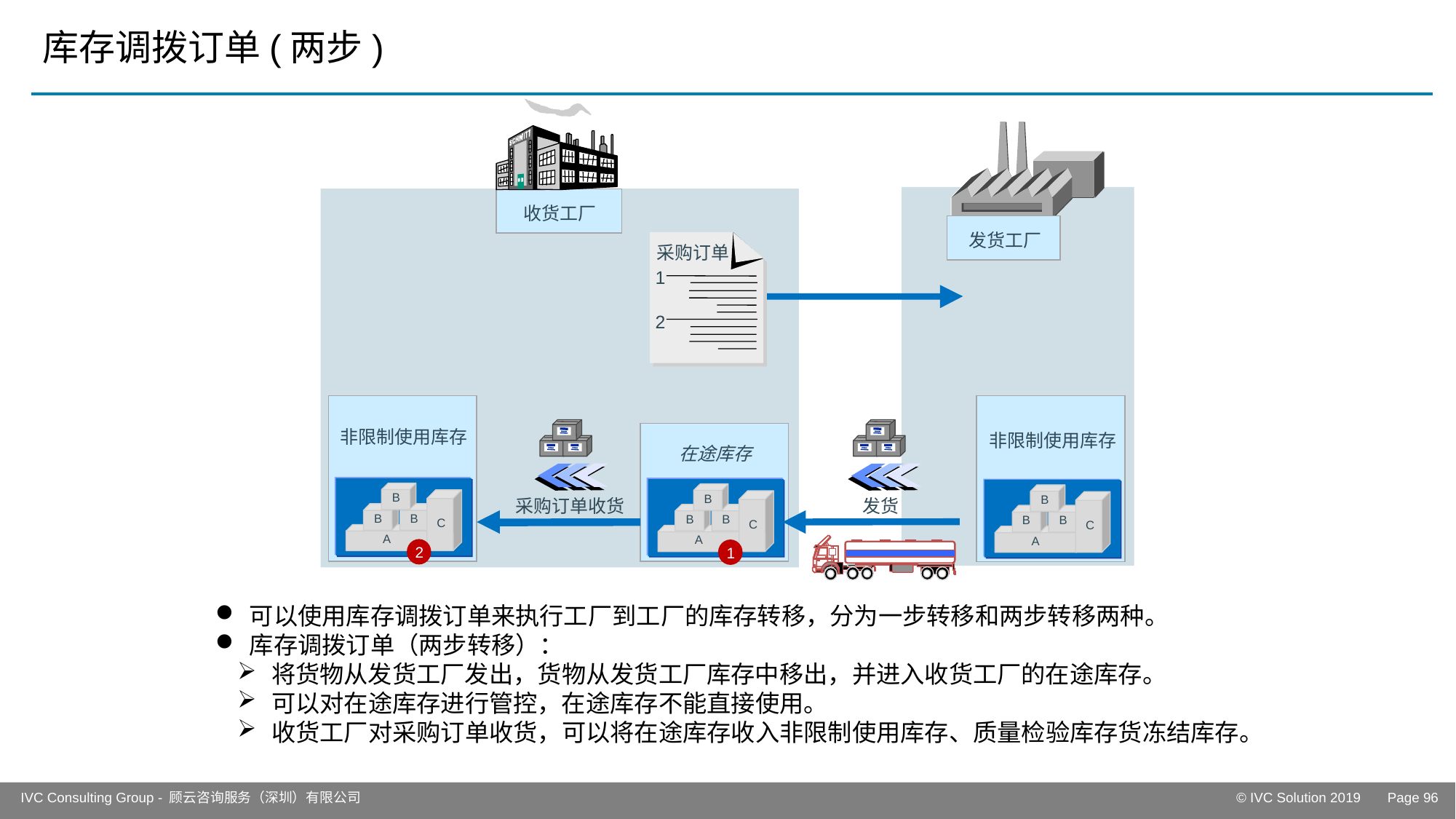

# 库存调拨订单(两步)

收货工厂

发货工厂

采购订单
1

2

非限制使用库存
非限制使用库存
在途库存

B

B
B
C

A

B

B
B
C

A

B
采购订单收货
发货

B
B
C

A

2
1

R
可以使用库存调拨订单来执行工厂到工厂的库存转移，分为一步转移和两步转移两种。
库存调拨订单（两步转移）：
将货物从发货工厂发出，货物从发货工厂库存中移出，并进入收货工厂的在途库存。
可以对在途库存进行管控，在途库存不能直接使用。
收货工厂对采购订单收货，可以将在途库存收入非限制使用库存、质量检验库存货冻结库存。